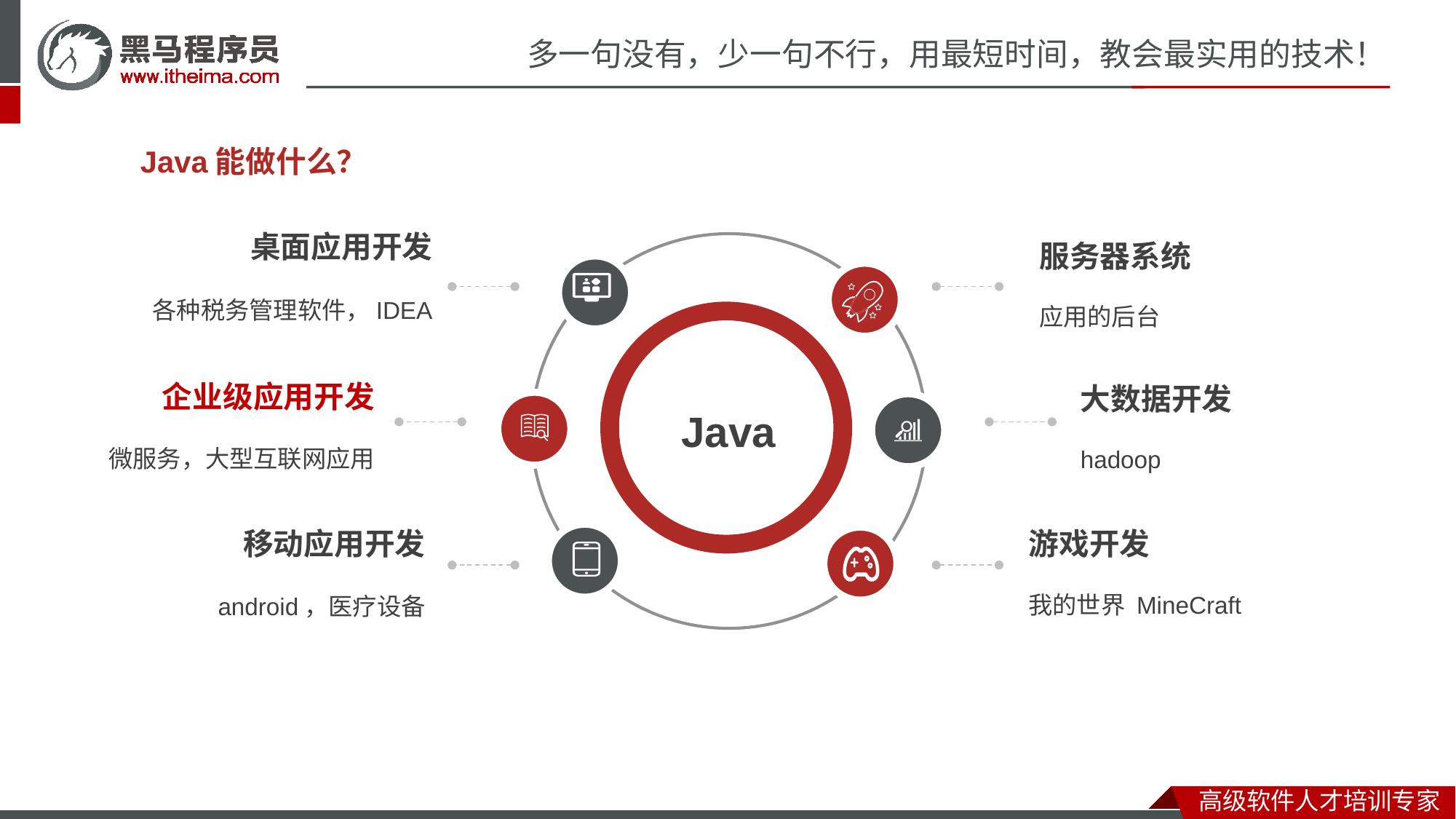

# Java能做什么？
桌面应用开发

服务器系统

各种税务管理软件，IDEA

应用的后台

Java
企业级应用开发
大数据开发

微服务，大型互联网应用
hadoop

游戏开发
移动应用开发

我的世界 MineCraft
android，医疗设备